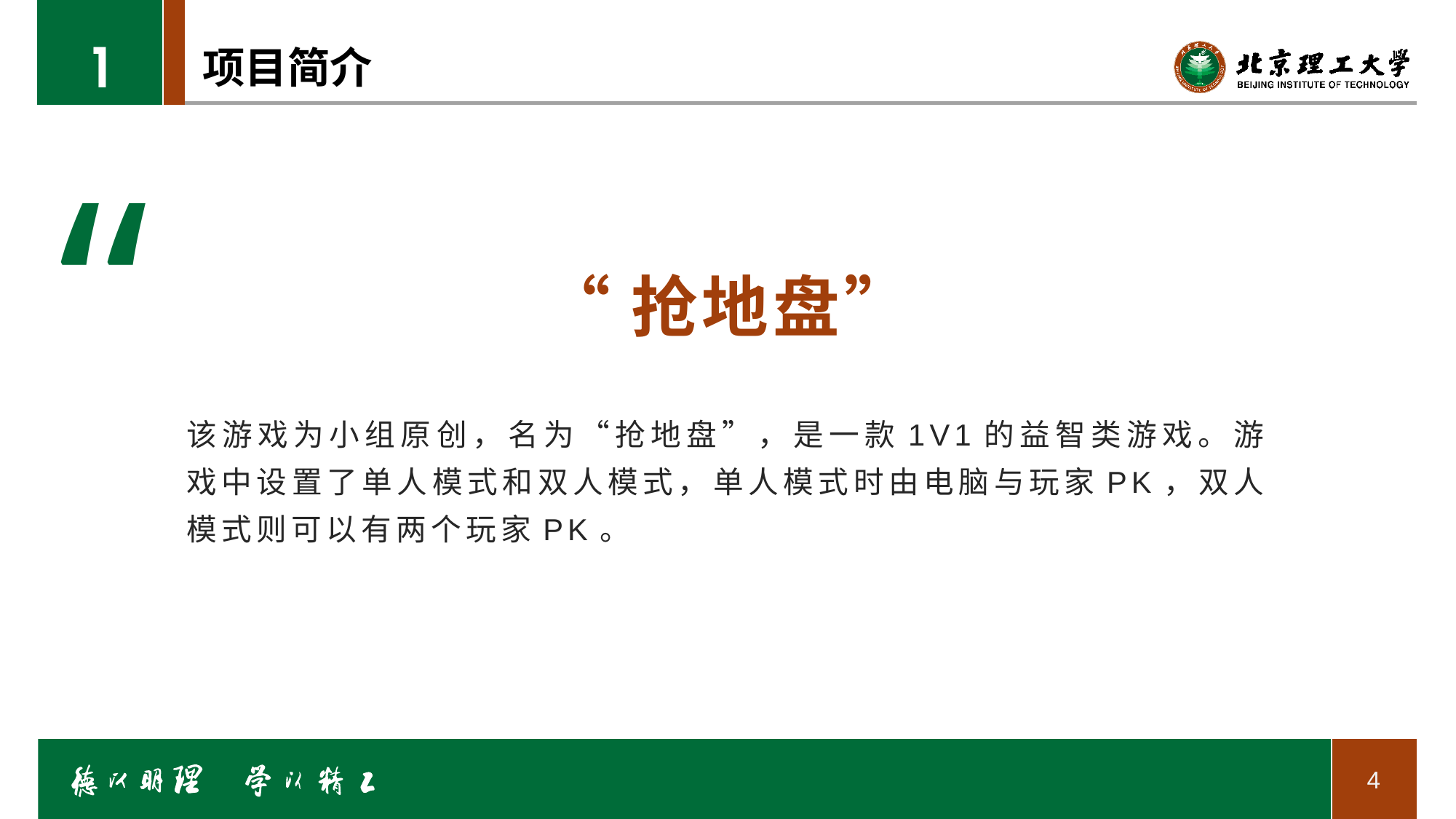

1
# 项目简介
“

“抢地盘”

该游戏为小组原创，名为“抢地盘”，是一款1V1的益智类游戏。游戏中设置了单人模式和双人模式，单人模式时由电脑与玩家PK，双人模式则可以有两个玩家PK。